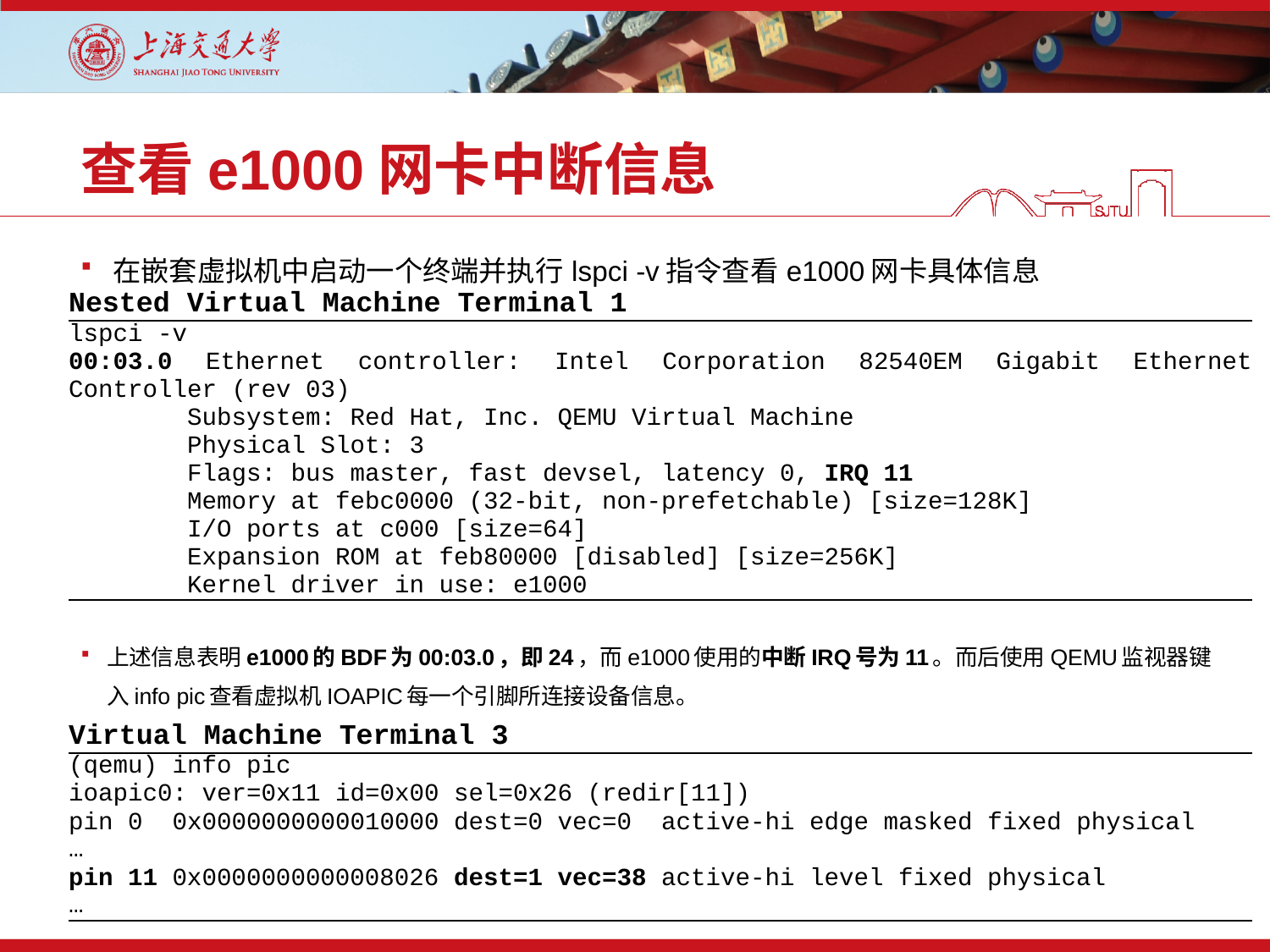

# 查看e1000网卡中断信息
在嵌套虚拟机中启动一个终端并执行lspci -v指令查看e1000网卡具体信息
| Nested Virtual Machine Terminal 1 |
| --- |
| lspci -v 00:03.0 Ethernet controller: Intel Corporation 82540EM Gigabit Ethernet Controller (rev 03) Subsystem: Red Hat, Inc. QEMU Virtual Machine Physical Slot: 3 Flags: bus master, fast devsel, latency 0, IRQ 11 Memory at febc0000 (32-bit, non-prefetchable) [size=128K] I/O ports at c000 [size=64] Expansion ROM at feb80000 [disabled] [size=256K] Kernel driver in use: e1000 |
上述信息表明e1000的BDF为00:03.0，即24，而e1000使用的中断IRQ号为11。而后使用QEMU监视器键入info pic查看虚拟机IOAPIC每一个引脚所连接设备信息。
| Virtual Machine Terminal 3 |
| --- |
| (qemu) info pic ioapic0: ver=0x11 id=0x00 sel=0x26 (redir[11]) pin 0 0x0000000000010000 dest=0 vec=0 active-hi edge masked fixed physical … pin 11 0x0000000000008026 dest=1 vec=38 active-hi level fixed physical … |